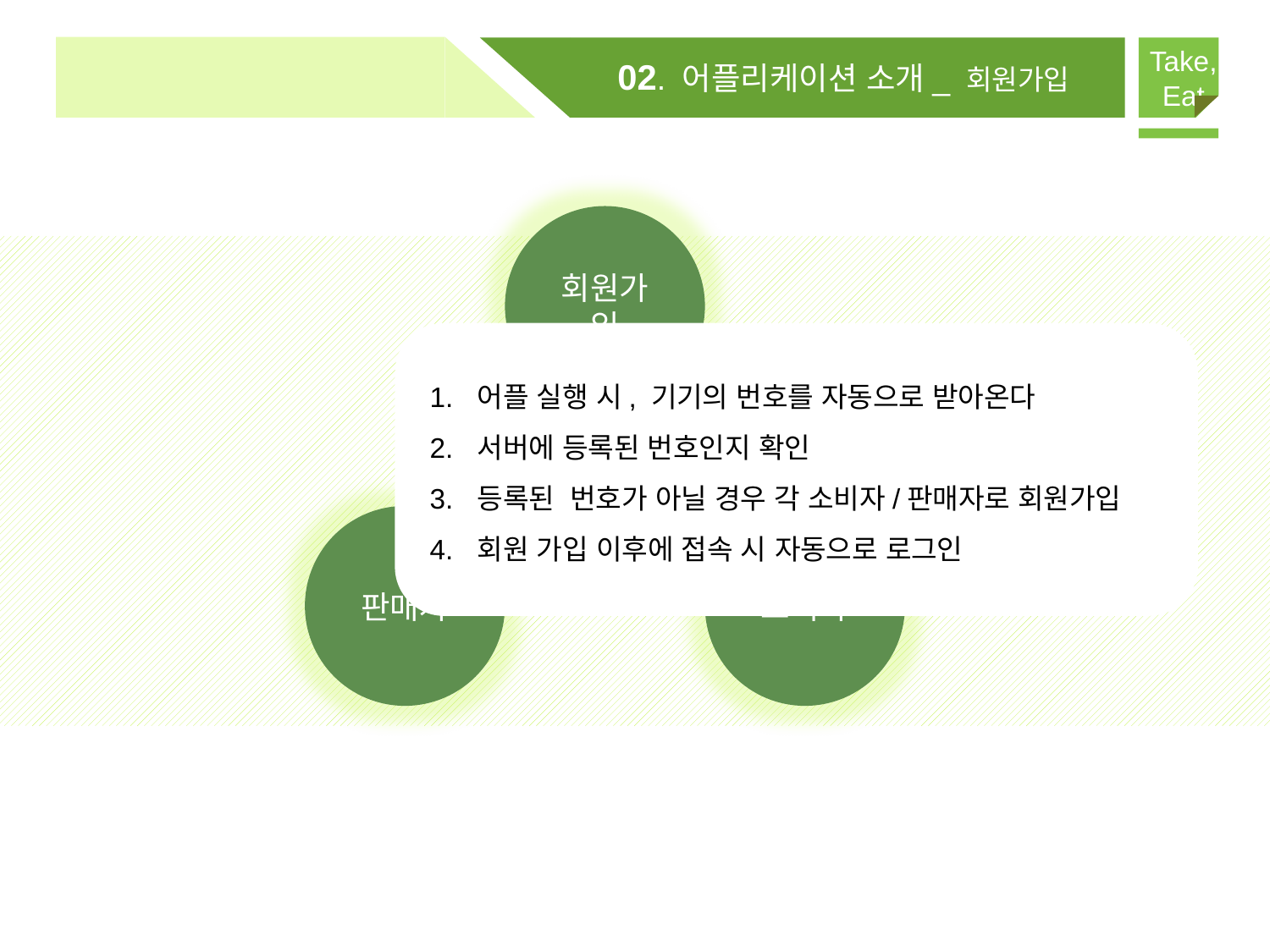

Take,
Eat

02. 어플리케이션 소개_ 회원가입
회원가입

어플 실행 시, 기기의 번호를 자동으로 받아온다
서버에 등록된 번호인지 확인
등록된  번호가 아닐 경우 각 소비자/판매자로 회원가입
회원 가입 이후에 접속 시 자동으로 로그인
판매자
소비자